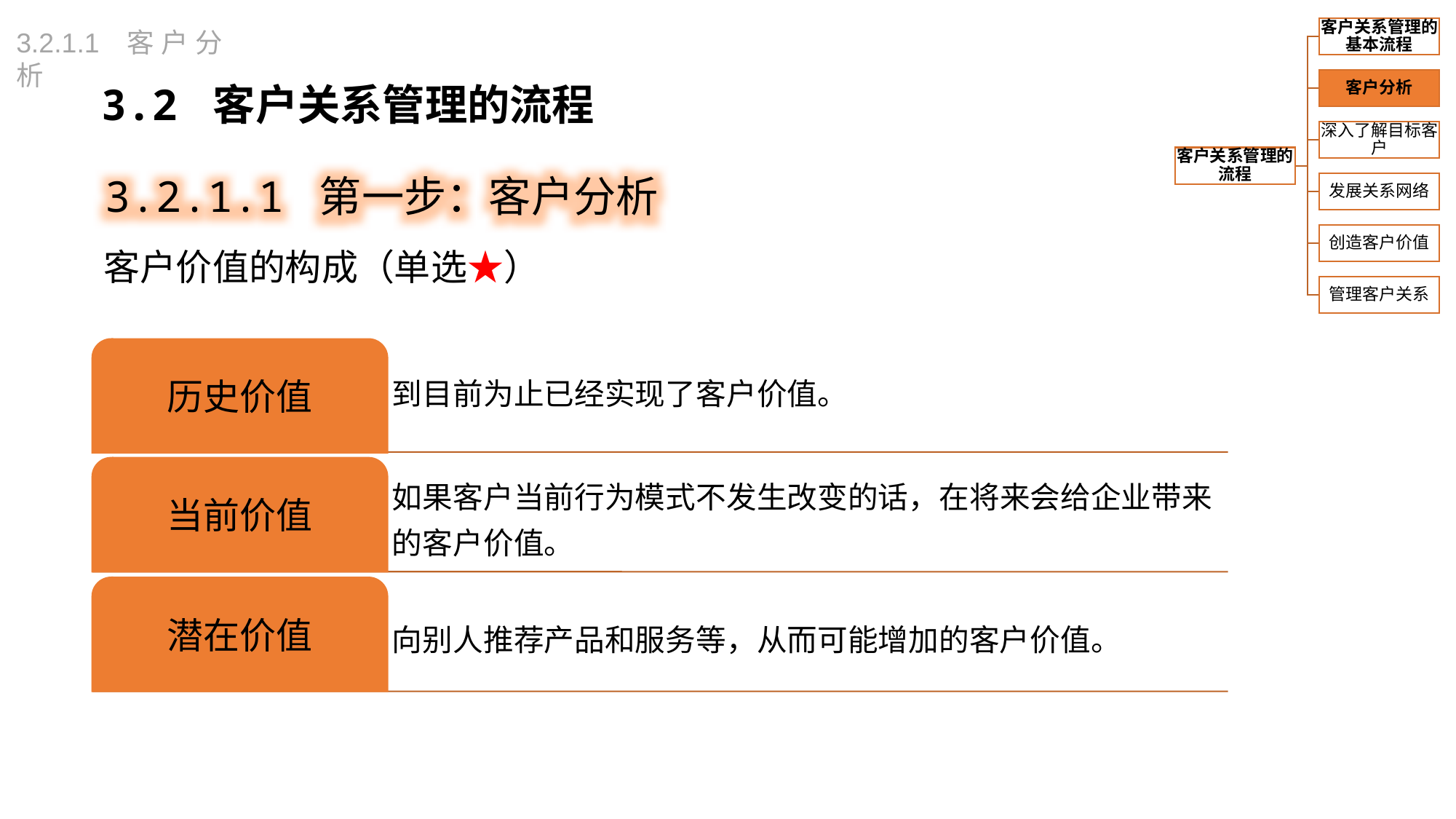

客户关系管理的流程
客户关系管理的基本流程
客户分析
深入了解目标客户
发展关系网络
创造客户价值
管理客户关系
3.2.1.1 客户分析
3.2 客户关系管理的流程
3.2.1.1 第一步：客户分析
客户价值的构成（单选★）
到目前为止已经实现了客户价值。
历史价值
如果客户当前行为模式不发生改变的话，在将来会给企业带来的客户价值。
当前价值
向别人推荐产品和服务等，从而可能增加的客户价值。
潜在价值